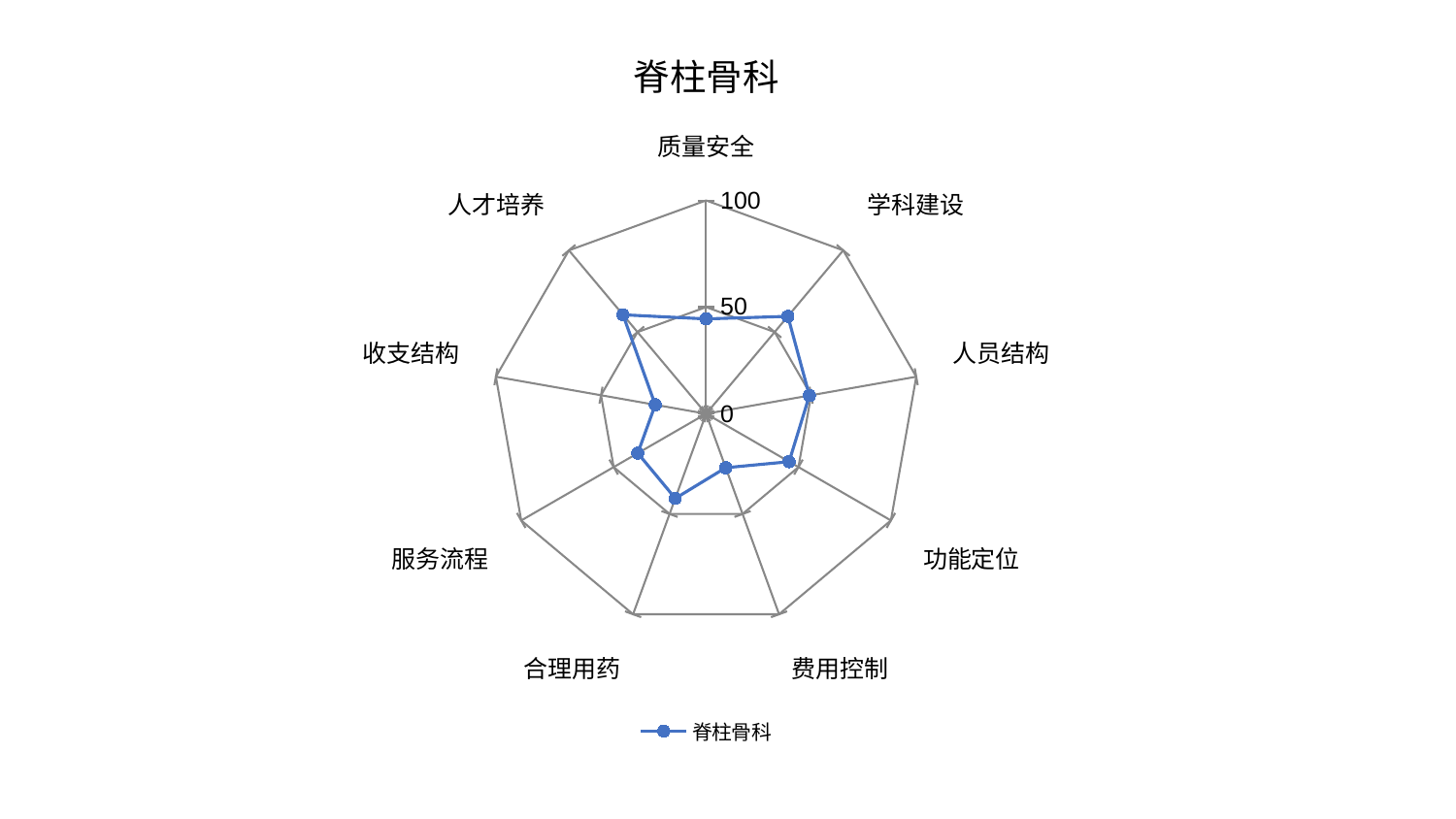

### Chart: 脊柱骨科

| Category | 脊柱骨科 |
|---|---|
| 质量安全 | 44.476004901613344 |
| 学科建设 | 59.64357804001802 |
| 人员结构 | 49.180274958240155 |
| 功能定位 | 44.93162168526547 |
| 费用控制 | 26.92943239811319 |
| 合理用药 | 42.20133574625517 |
| 服务流程 | 36.95527021172723 |
| 收支结构 | 24.18830217461109 |
| 人才培养 | 60.584565664073374 |
135